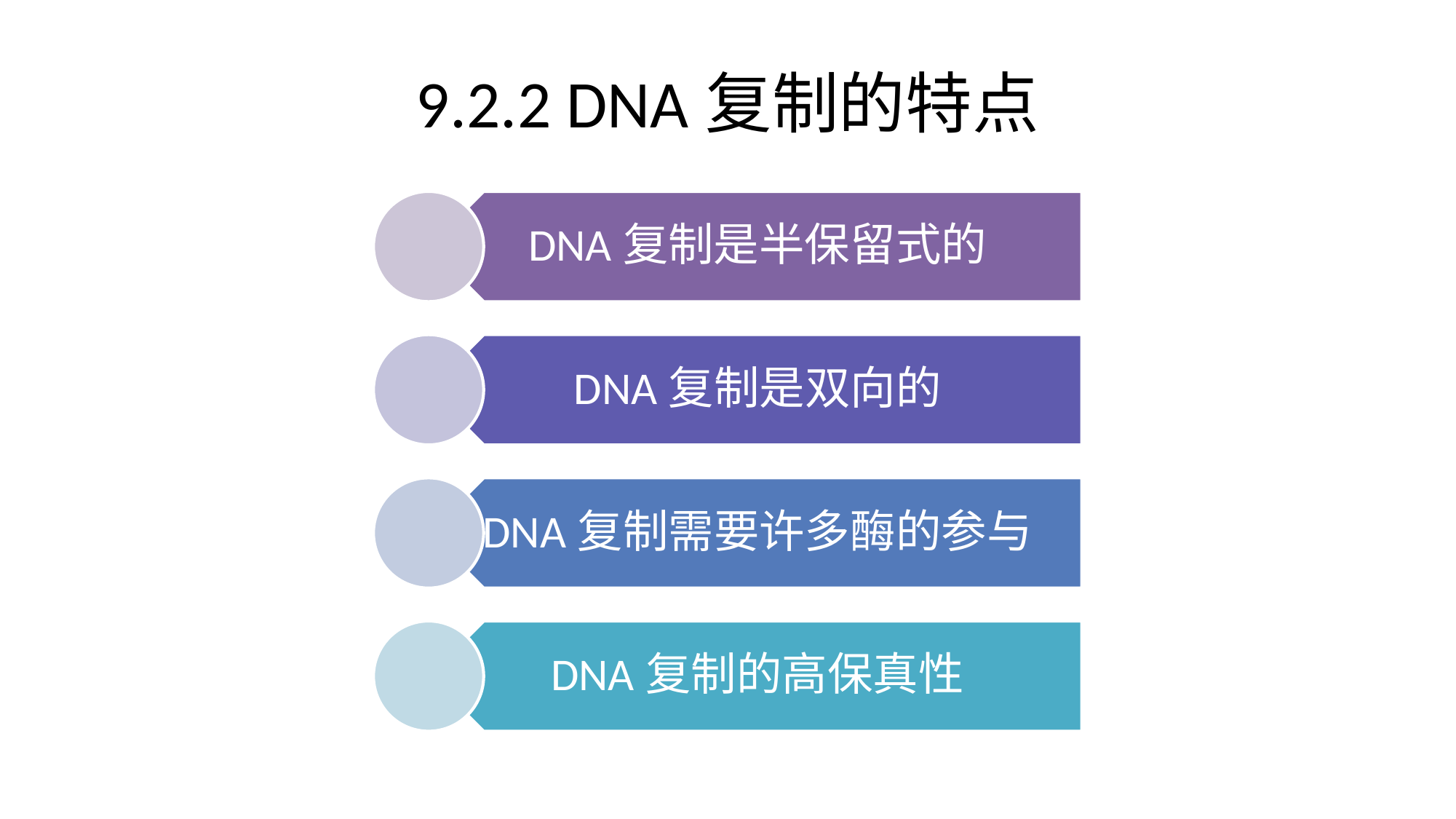

# 9.2.2 DNA复制的特点
DNA复制是半保留式的
DNA复制是双向的
DNA复制需要许多酶的参与
DNA复制的高保真性